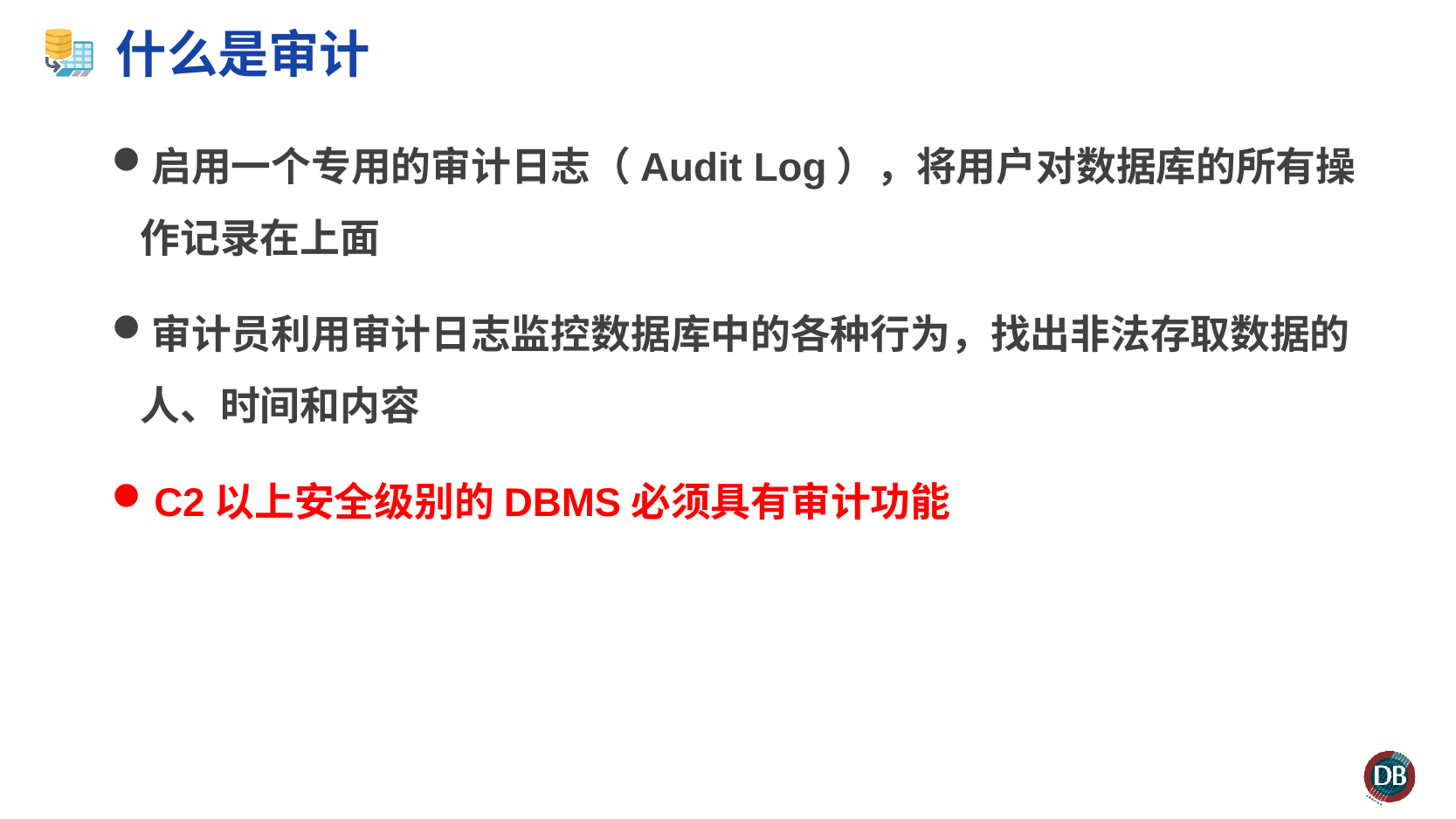

# 什么是审计
启用一个专用的审计日志（Audit Log），将用户对数据库的所有操作记录在上面
审计员利用审计日志监控数据库中的各种行为，找出非法存取数据的人、时间和内容
C2以上安全级别的DBMS必须具有审计功能